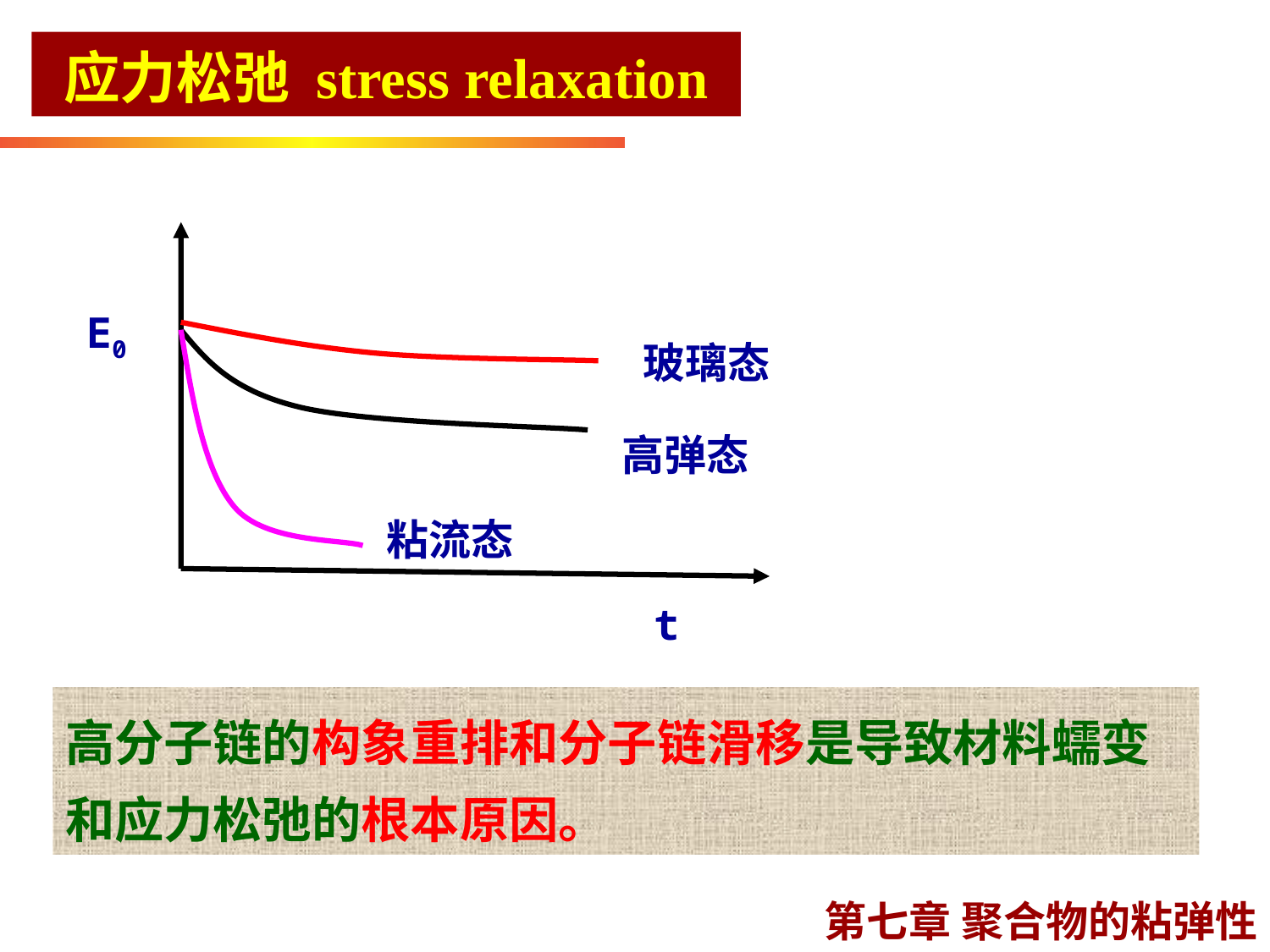

应力松弛 stress relaxation

E0

玻璃态

高弹态
粘流态

t
高分子链的构象重排和分子链滑移是导致材料蠕变和应力松弛的根本原因。